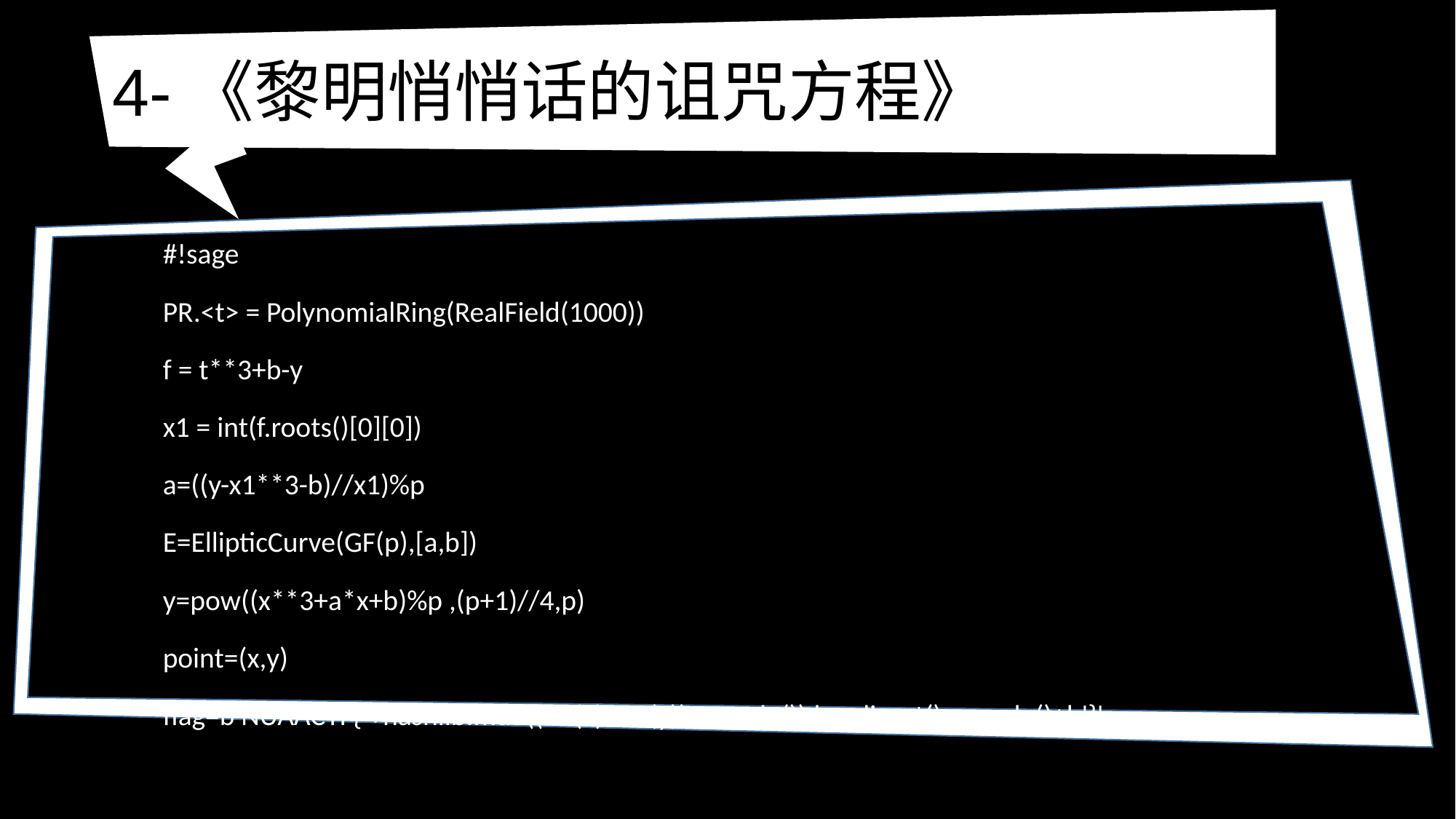

# 4-《黎明悄悄话的诅咒方程》
#!sage
PR.<t> = PolynomialRing(RealField(1000))
f = t**3+b-y
x1 = int(f.roots()[0][0])
a=((y-x1**3-b)//x1)%p
E=EllipticCurve(GF(p),[a,b])
y=pow((x**3+a*x+b)%p ,(p+1)//4,p)
point=(x,y)
flag=b'NUAACTF{'+hashlib.md5((str(x)+str(y)).encode()).hexdigest().encode()+b'}'